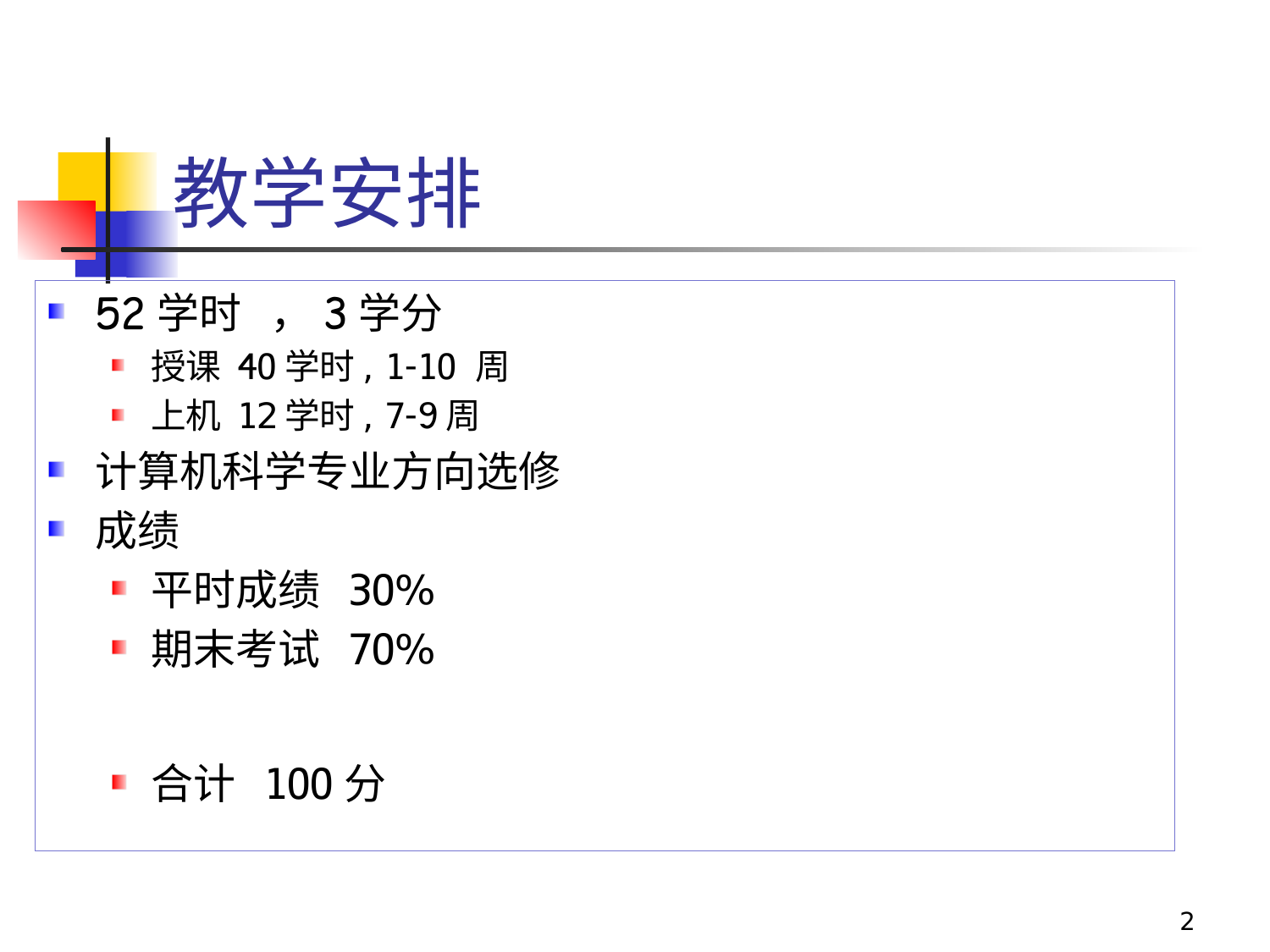

# 教学安排
52学时   ，3学分
授课 40学时, 1-10 周
上机 12学时, 7-9周
计算机科学专业方向选修
成绩
平时成绩  30%
期末考试  70%

合计  100分

2